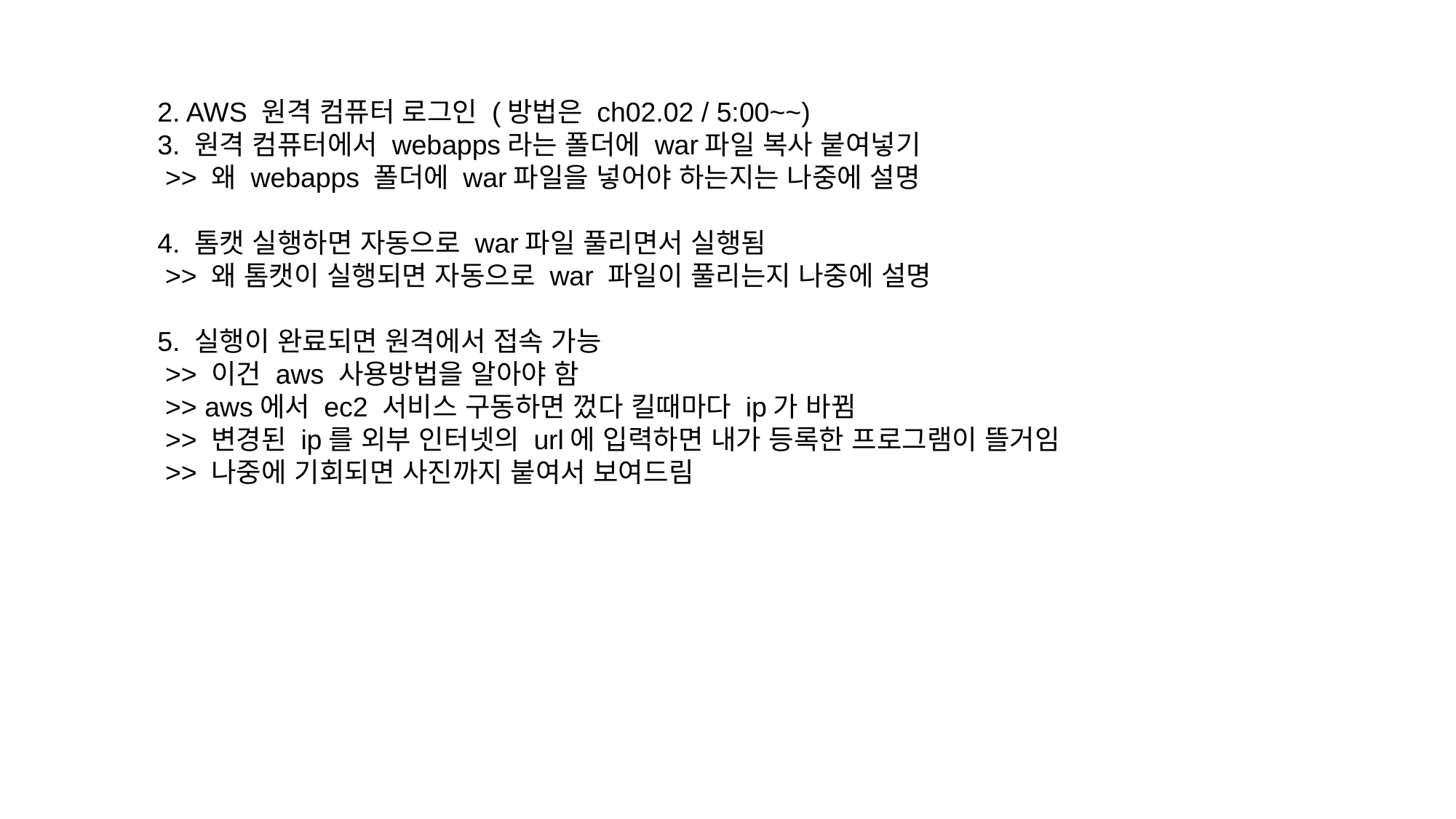

2. AWS 원격 컴퓨터 로그인 (방법은 ch02.02 / 5:00~~)
3. 원격 컴퓨터에서 webapps라는 폴더에 war파일 복사 붙여넣기
 >> 왜 webapps 폴더에 war파일을 넣어야 하는지는 나중에 설명

4. 톰캣 실행하면 자동으로 war파일 풀리면서 실행됨
 >> 왜 톰캣이 실행되면 자동으로 war 파일이 풀리는지 나중에 설명

5. 실행이 완료되면 원격에서 접속 가능
 >> 이건 aws 사용방법을 알아야 함
 >> aws에서 ec2 서비스 구동하면 껐다 킬때마다 ip가 바뀜
 >> 변경된 ip를 외부 인터넷의 url에 입력하면 내가 등록한 프로그램이 뜰거임
 >> 나중에 기회되면 사진까지 붙여서 보여드림